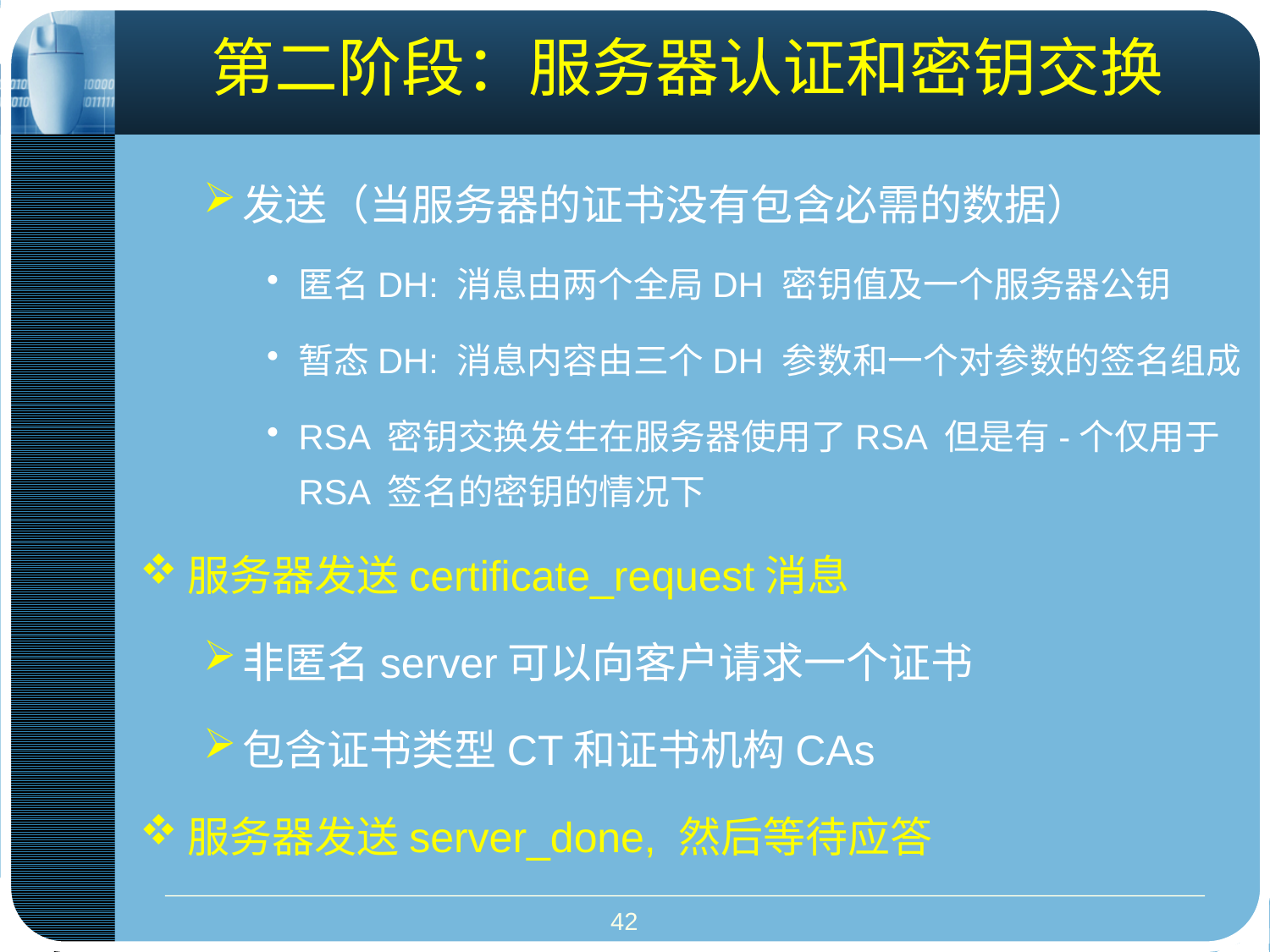

# 第二阶段：服务器认证和密钥交换
发送（当服务器的证书没有包含必需的数据）
匿名DH: 消息由两个全局DH 密钥值及一个服务器公钥
暂态DH: 消息内容由三个DH 参数和一个对参数的签名组成
RSA 密钥交换发生在服务器使用了RSA 但是有-个仅用于RSA 签名的密钥的情况下
服务器发送certificate_request消息
非匿名server可以向客户请求一个证书
包含证书类型CT和证书机构CAs
服务器发送server_done, 然后等待应答

42